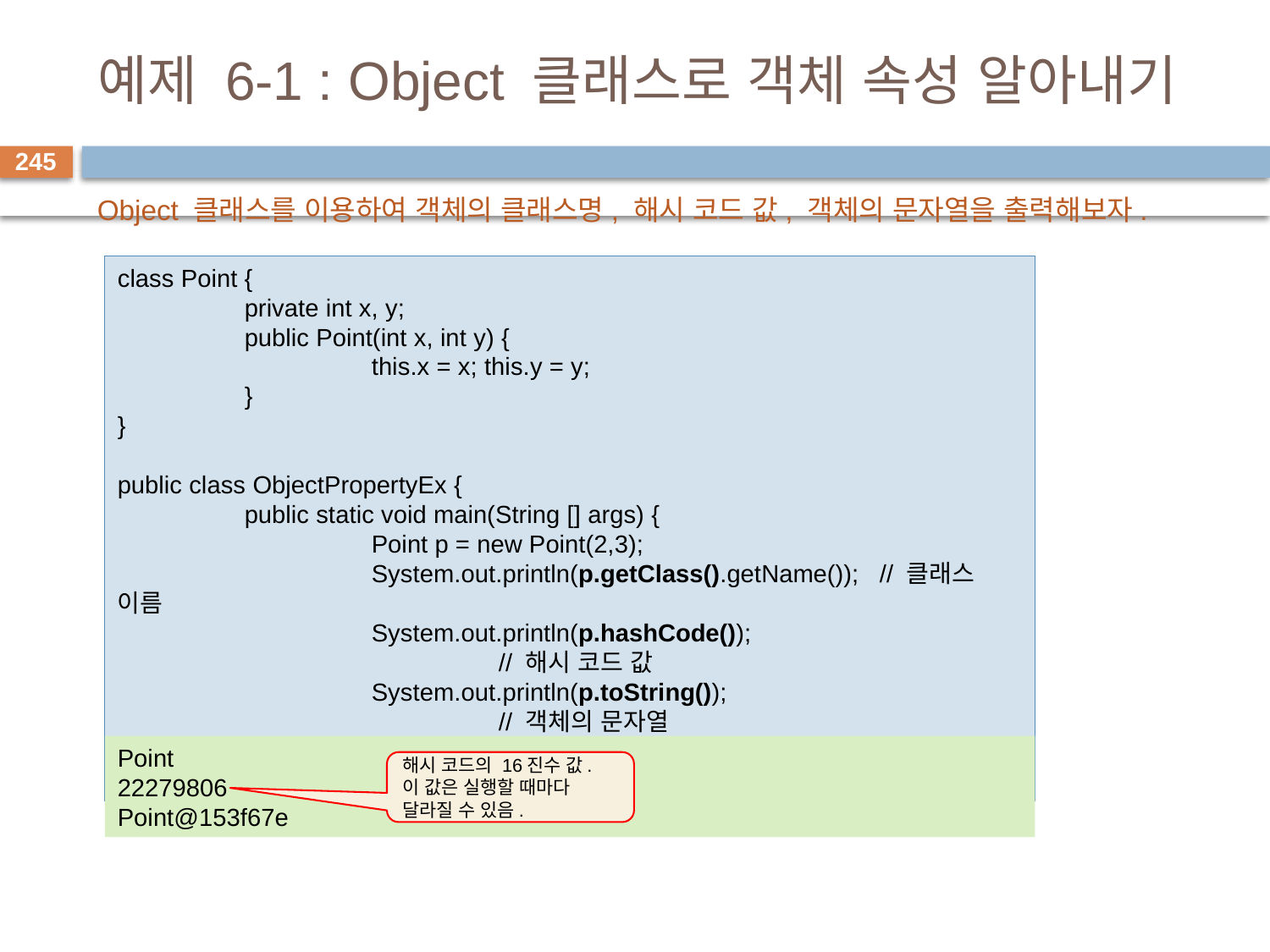

# 예제 6-1 : Object 클래스로 객체 속성 알아내기
245
Object 클래스를 이용하여 객체의 클래스명, 해시 코드 값, 객체의 문자열을 출력해보자.
class Point {
	private int x, y;
	public Point(int x, int y) {
		this.x = x; this.y = y;
	}
}

public class ObjectPropertyEx {
	public static void main(String [] args) {
		Point p = new Point(2,3);
		System.out.println(p.getClass().getName()); 	// 클래스 이름
		System.out.println(p.hashCode()); 					// 해시 코드 값
		System.out.println(p.toString()); 						// 객체의 문자열
	}
}
Point
22279806
Point@153f67e
해시 코드의 16진수 값.
이 값은 실행할 때마다
달라질 수 있음.